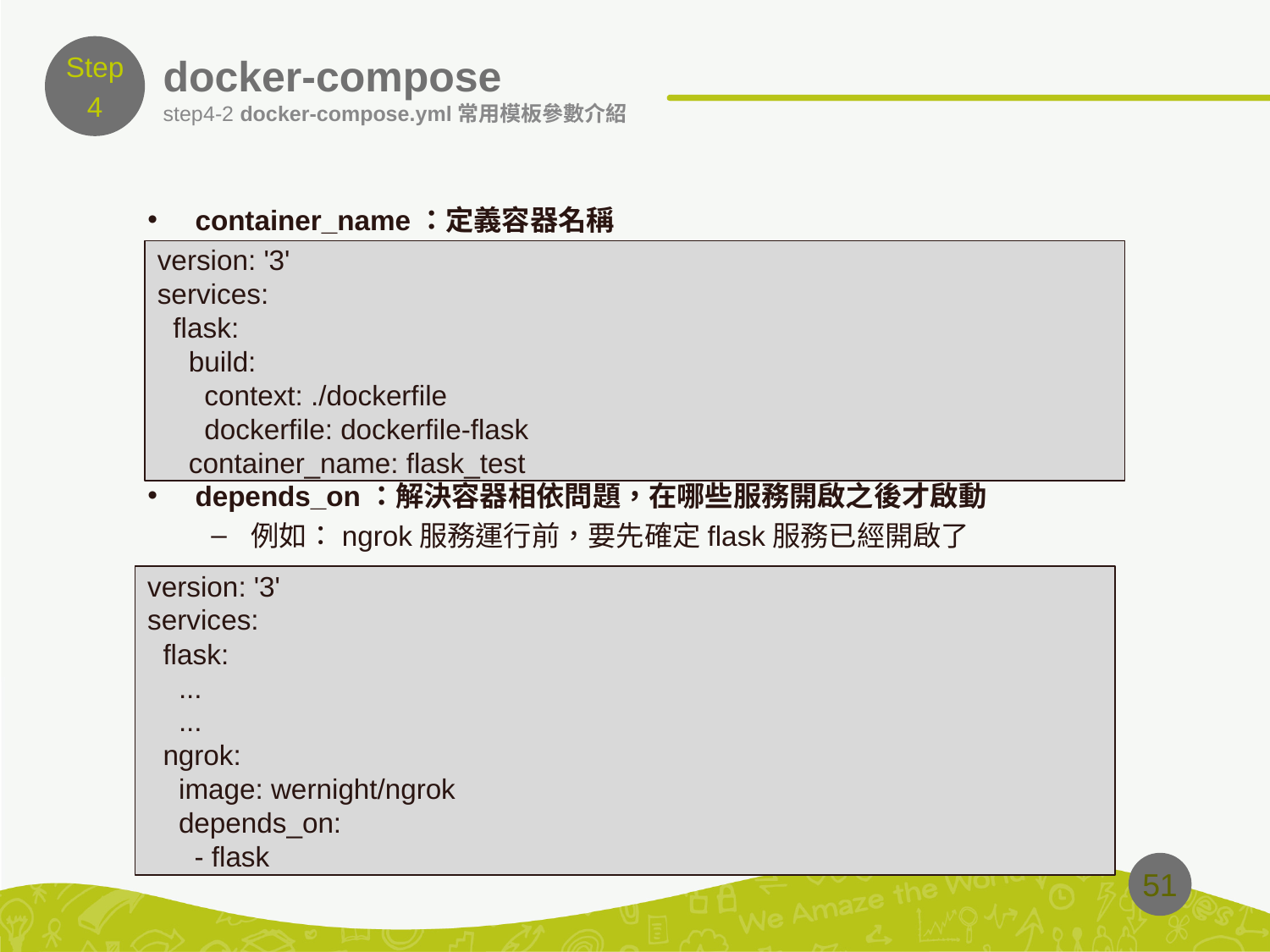

Step
4
# docker-compose
step4-2 docker-compose.yml常用模板參數介紹
container_name：定義容器名稱

depends_on：解決容器相依問題，在哪些服務開啟之後才啟動
例如：ngrok服務運行前，要先確定flask服務已經開啟了

version: '3'
services:
  flask:
    build:
      context: ./dockerfile
      dockerfile: dockerfile-flask
    container_name: flask_test
version: '3'
services:
  flask:
    ...
    ...
  ngrok:
    image: wernight/ngrok
    depends_on:
      - flask
51